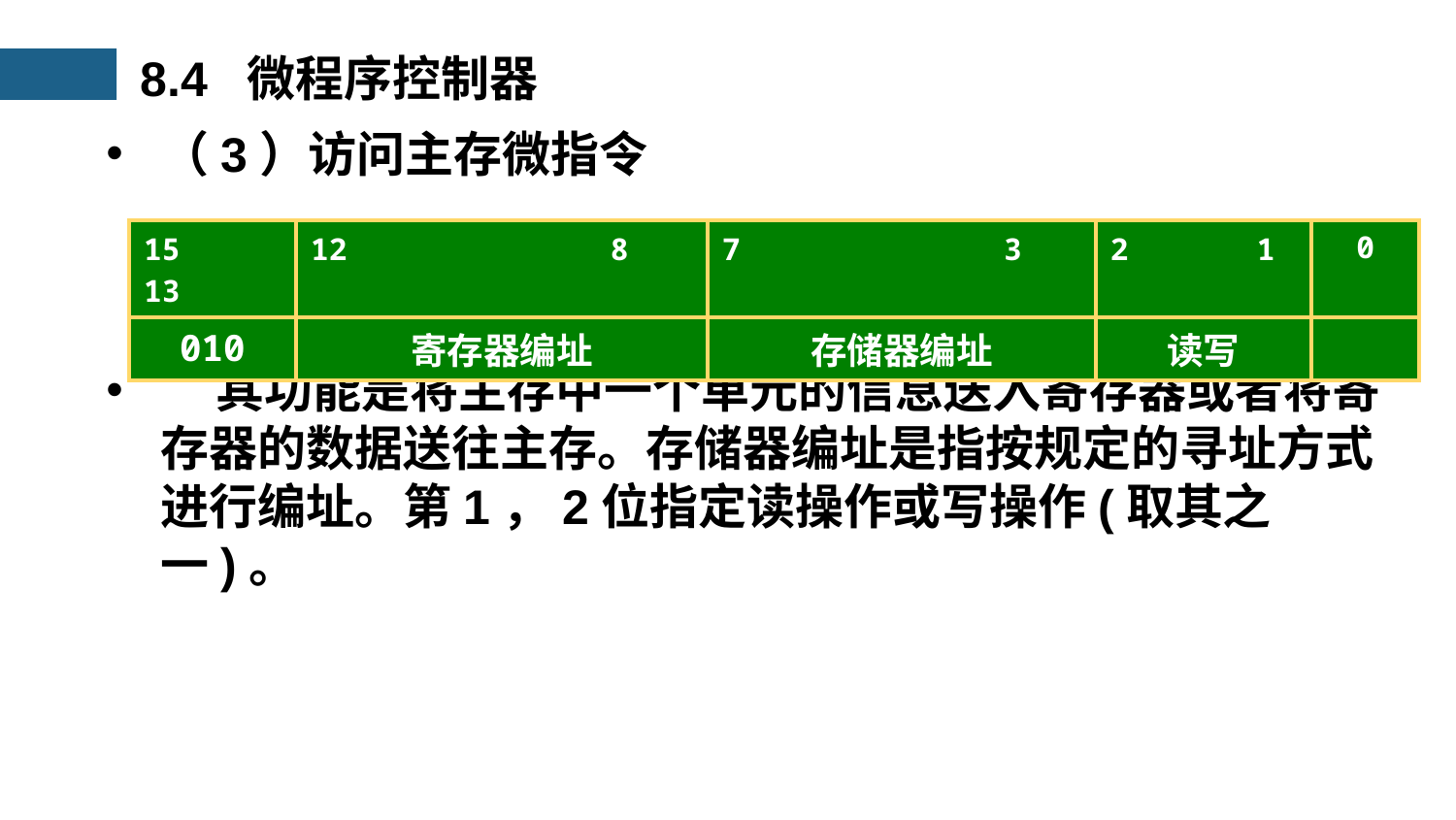

8.4  微程序控制器
（3）访问主存微指令

    其功能是将主存中一个单元的信息送入寄存器或者将寄存器的数据送往主存。存储器编址是指按规定的寻址方式进行编址。第1，2位指定读操作或写操作(取其之一)。
| 15　 13 | 12　　　　　　　 8 | 7　　　　　　 　3 | 2　　 　1 | 0 |
| --- | --- | --- | --- | --- |
| 010 | 寄存器编址 | 存储器编址 | 读写 |  |